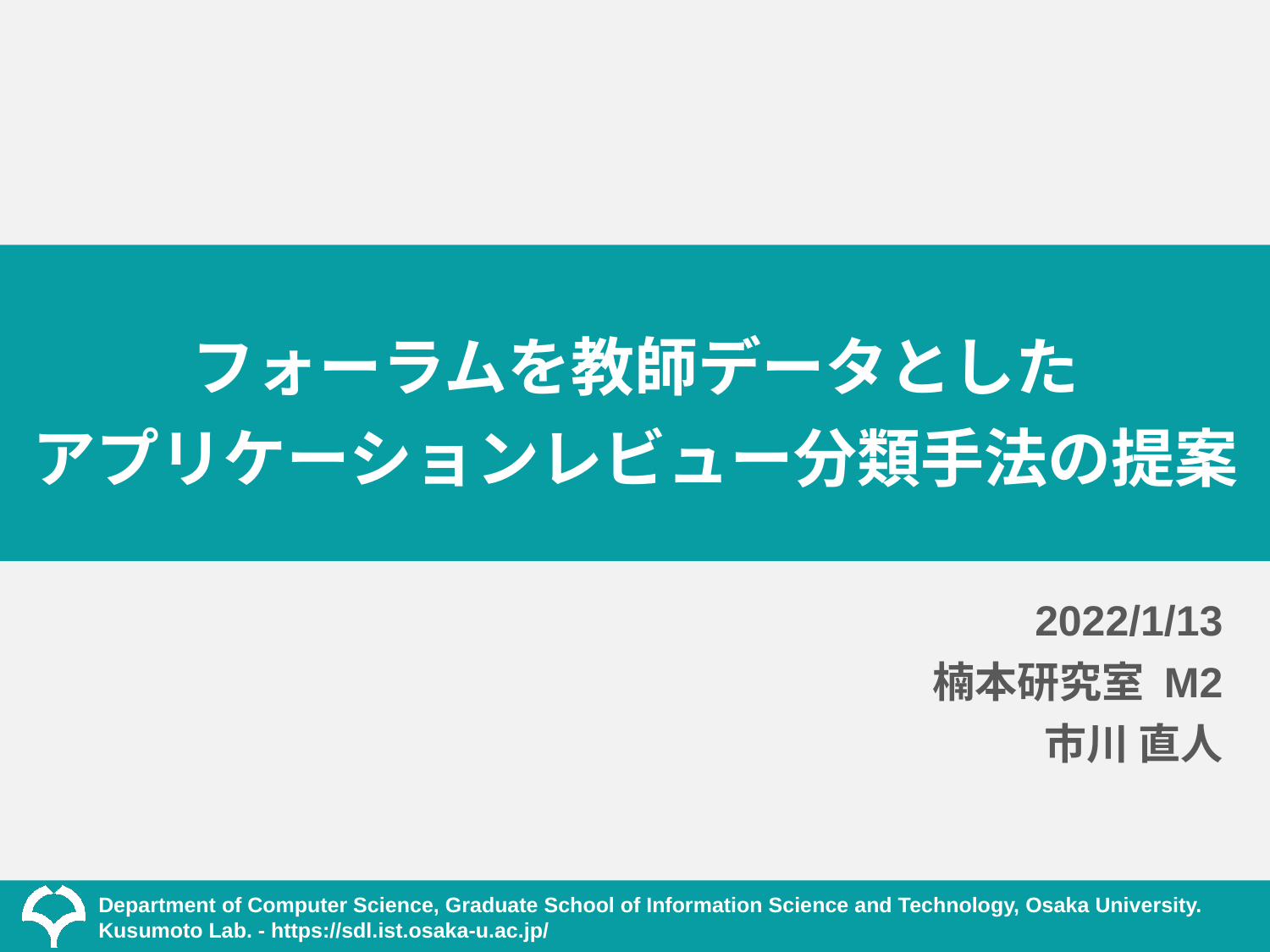

# フォーラムを教師データとした アプリケーションレビュー分類手法の提案
2022/1/13
楠本研究室 M2
市川 直人